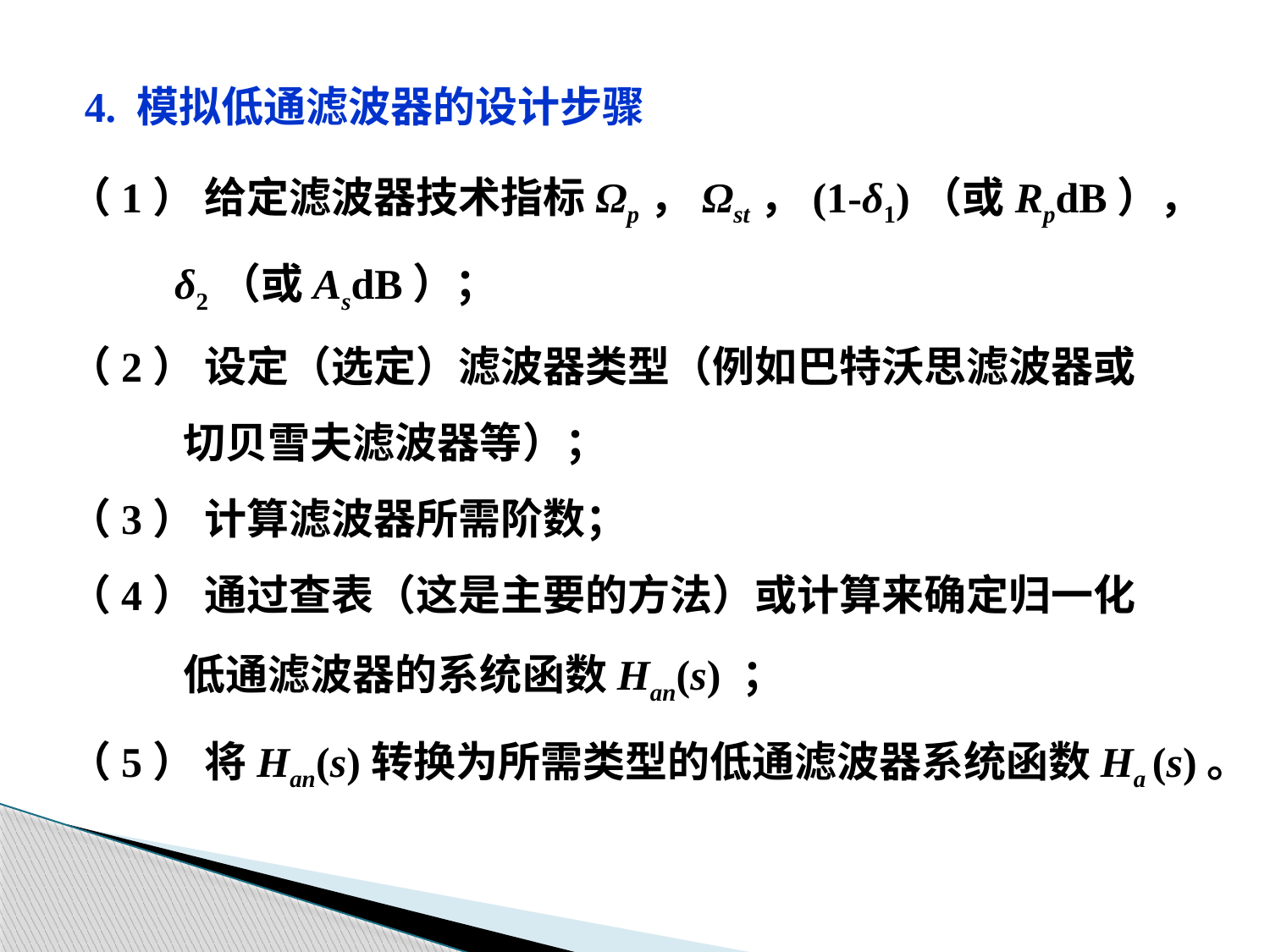

4. 模拟低通滤波器的设计步骤
（1） 给定滤波器技术指标Ωp，Ωst，(1-δ1)（或RpdB），
          δ2（或AsdB）；
（2） 设定（选定）滤波器类型（例如巴特沃思滤波器或
           切贝雪夫滤波器等）；
（3） 计算滤波器所需阶数；
（4） 通过查表（这是主要的方法）或计算来确定归一化
           低通滤波器的系统函数Han(s) ；
（5） 将Han(s)转换为所需类型的低通滤波器系统函数Ha (s)。